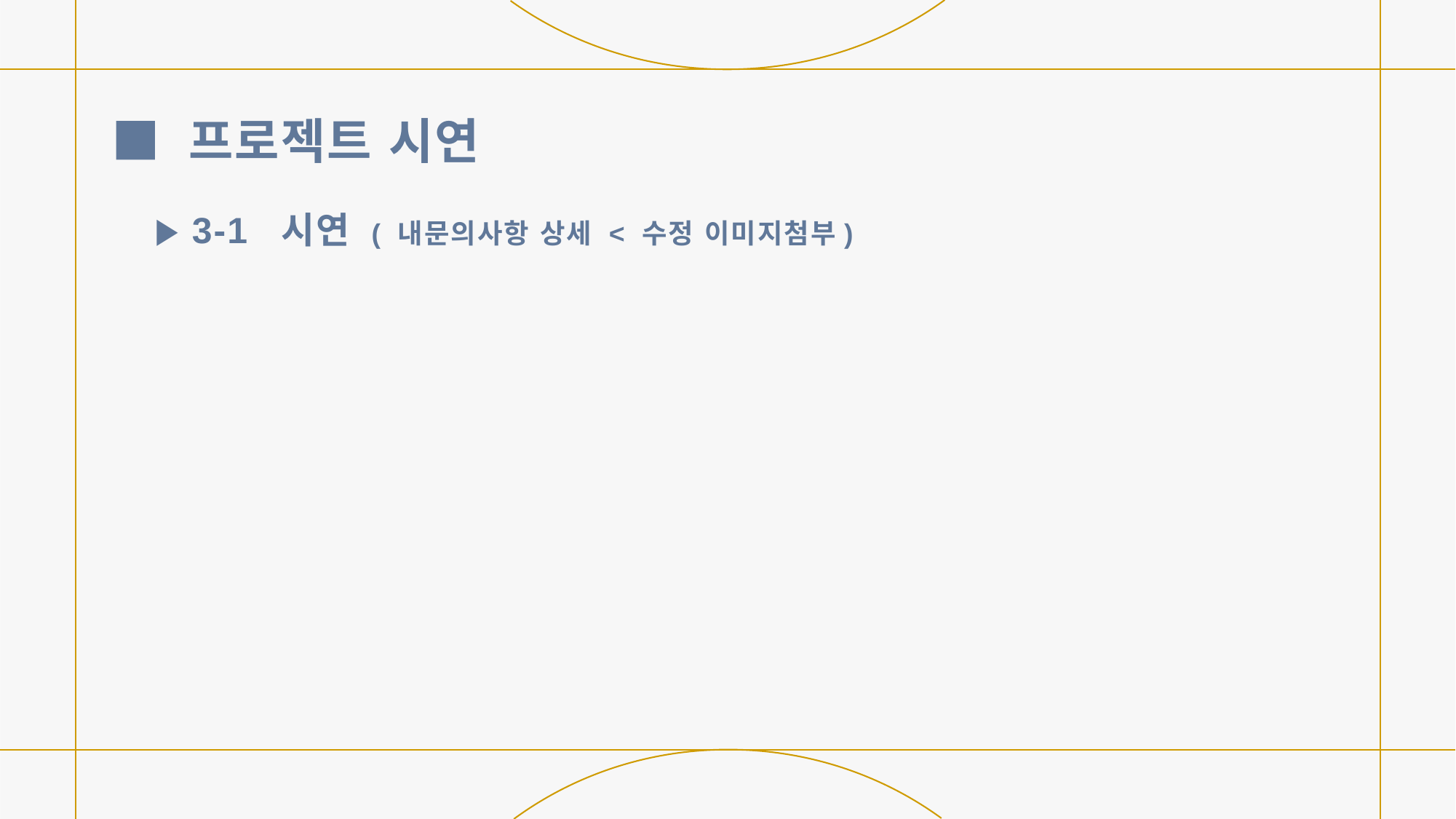

# ■ 프로젝트 시연
▶ 3-1  시연 ( 내문의사항 상세 < 수정 이미지첨부)